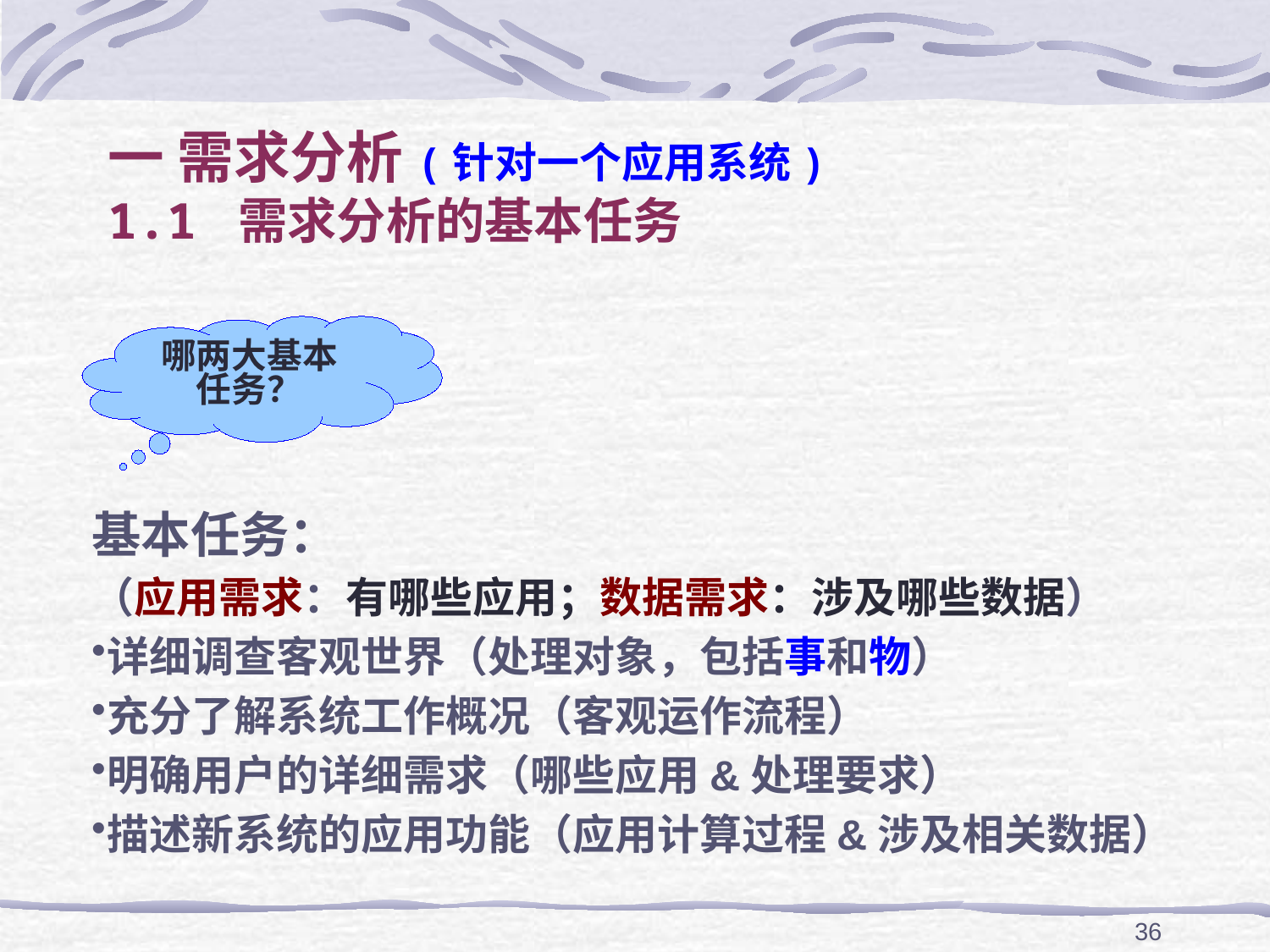

# 一 需求分析(针对一个应用系统) 1.1 需求分析的基本任务
哪两大基本任务？
基本任务：
（应用需求：有哪些应用；数据需求：涉及哪些数据）
详细调查客观世界（处理对象，包括事和物）
充分了解系统工作概况（客观运作流程）
明确用户的详细需求（哪些应用&处理要求）
描述新系统的应用功能（应用计算过程&涉及相关数据）
36